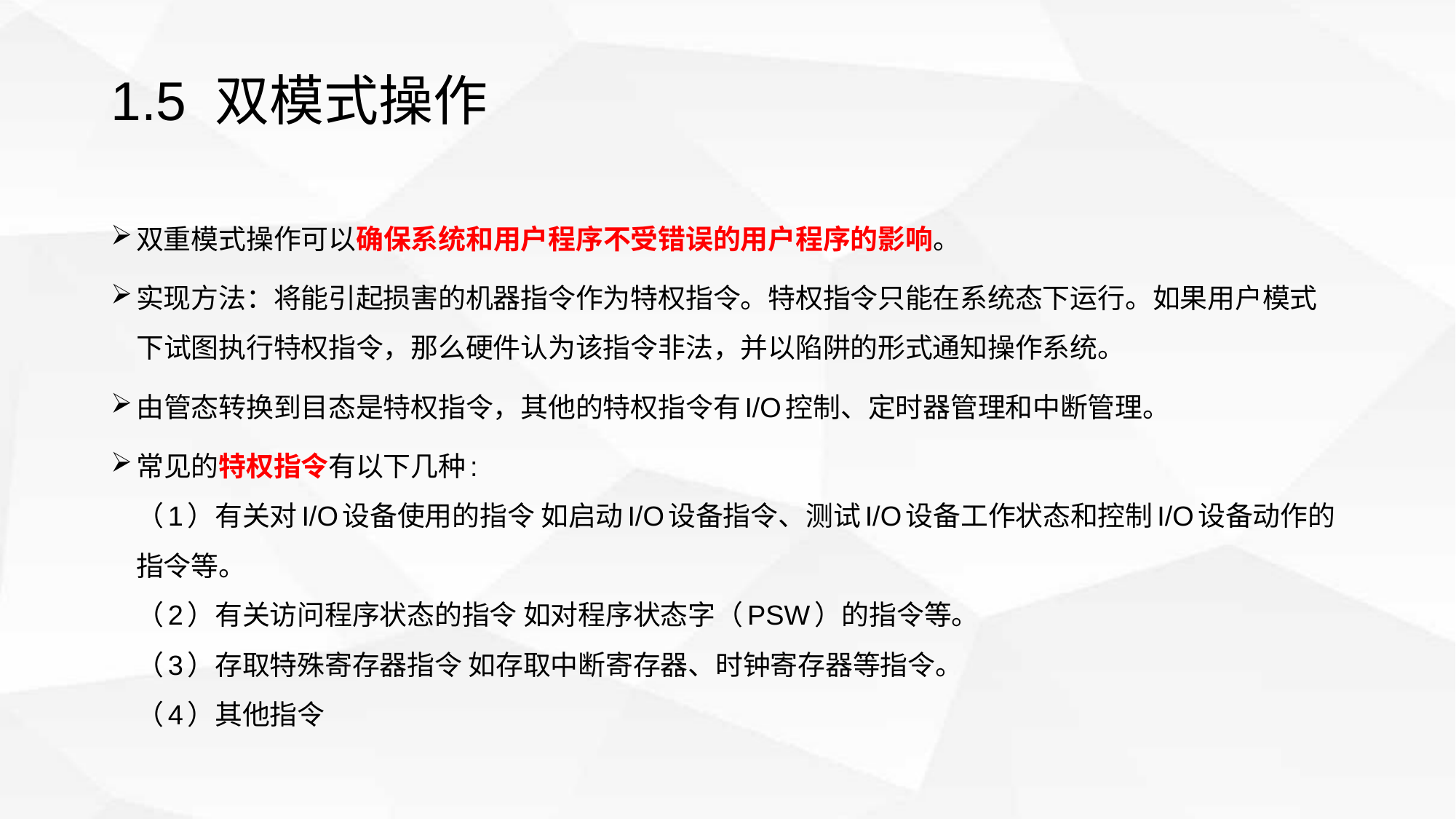

# 1.5 双模式操作
双重模式操作可以确保系统和用户程序不受错误的用户程序的影响。
实现方法：将能引起损害的机器指令作为特权指令。特权指令只能在系统态下运行。如果用户模式下试图执行特权指令，那么硬件认为该指令非法，并以陷阱的形式通知操作系统。
由管态转换到目态是特权指令，其他的特权指令有I/O控制、定时器管理和中断管理。
常见的特权指令有以下几种:
（1）有关对I/O设备使用的指令 如启动I/O设备指令、测试I/O设备工作状态和控制I/O设备动作的指令等。
（2）有关访问程序状态的指令 如对程序状态字（PSW）的指令等。
（3）存取特殊寄存器指令 如存取中断寄存器、时钟寄存器等指令。
（4）其他指令